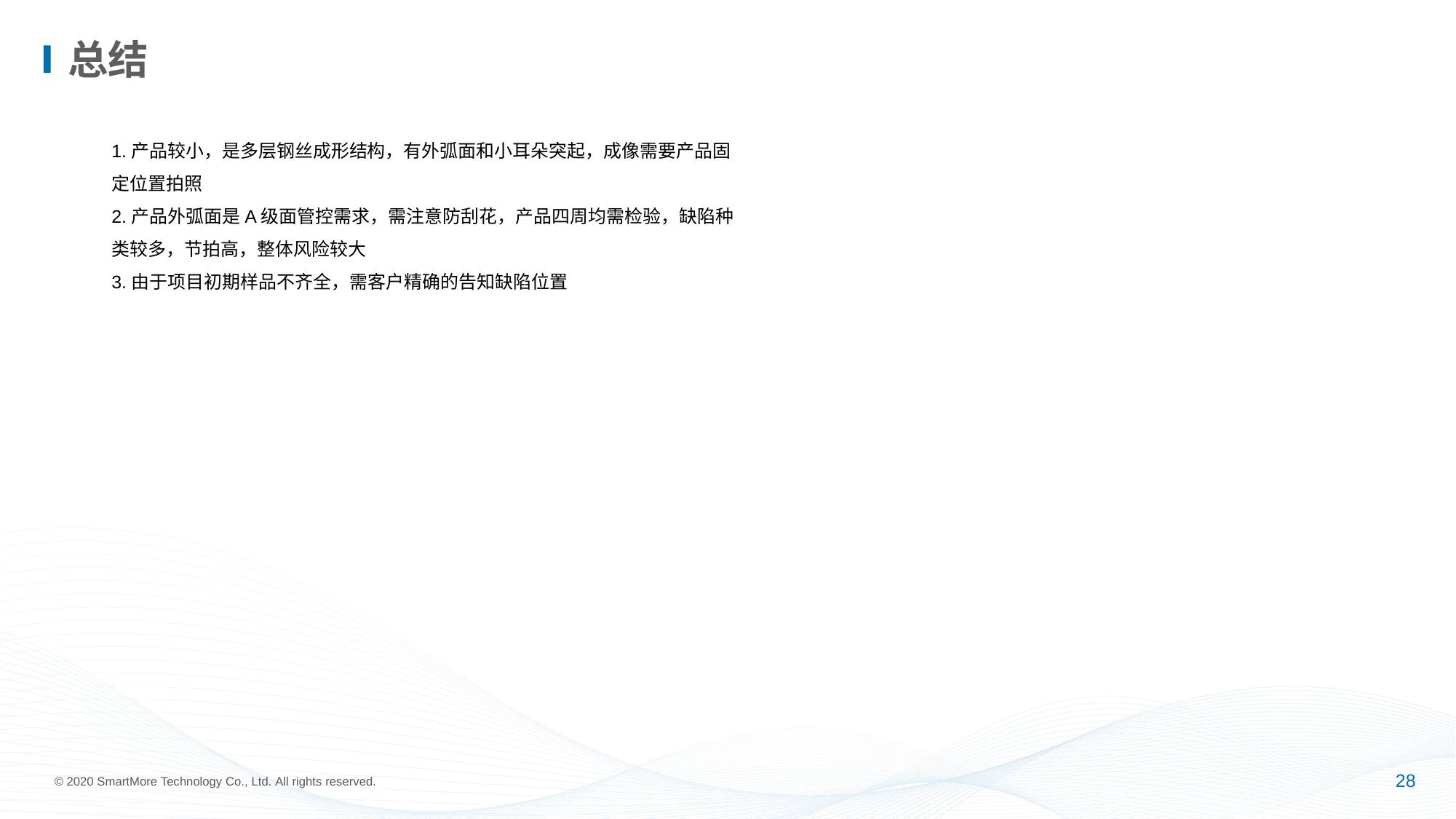

# 总结
1.产品较小，是多层钢丝成形结构，有外弧面和小耳朵突起，成像需要产品固定位置拍照
2.产品外弧面是A级面管控需求，需注意防刮花，产品四周均需检验，缺陷种类较多，节拍高，整体风险较大
3.由于项目初期样品不齐全，需客户精确的告知缺陷位置